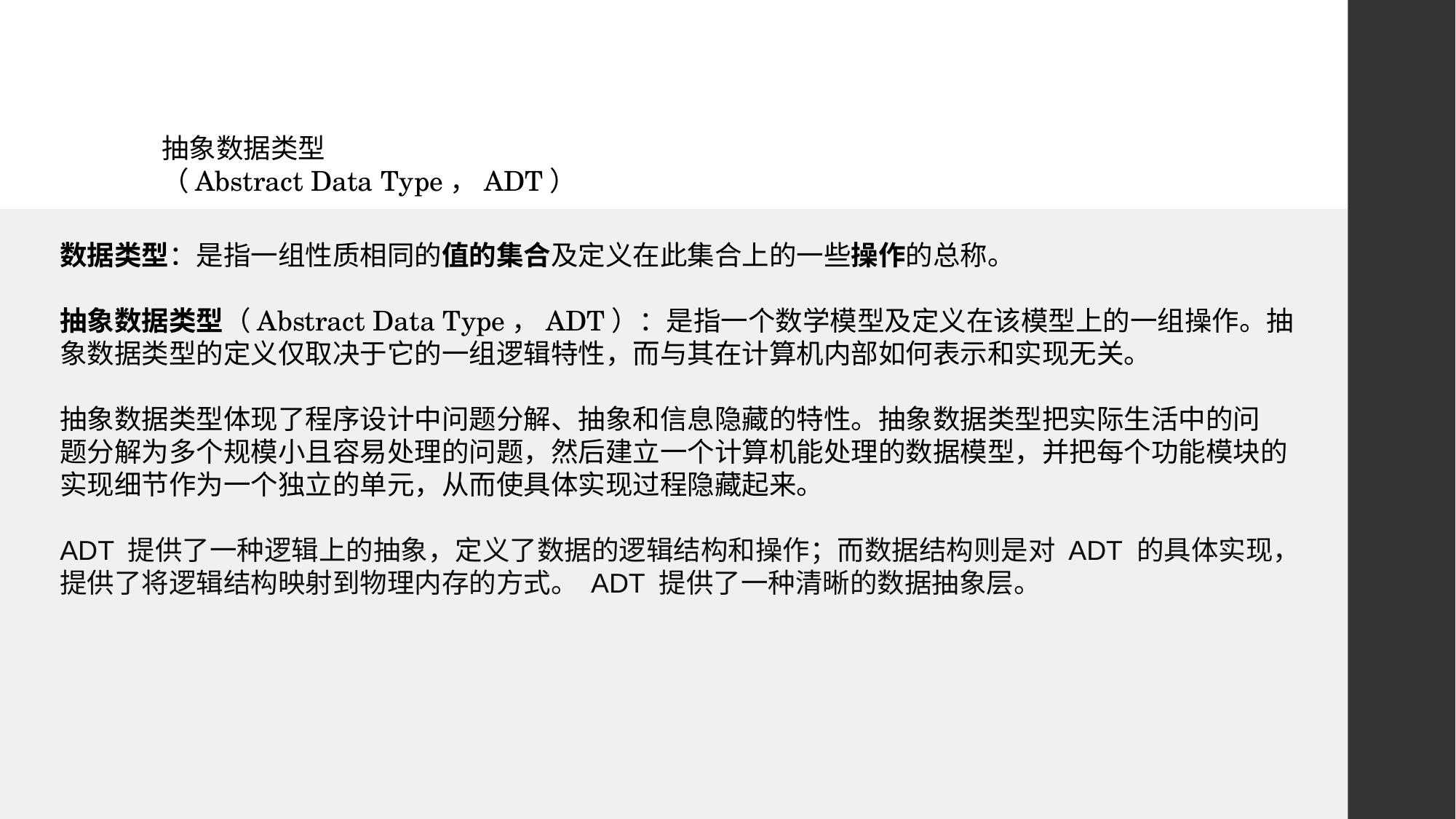

# 抽象数据类型 （Abstract Data Type，ADT）

数据类型：是指一组性质相同的值的集合及定义在此集合上的一些操作的总称。

抽象数据类型（Abstract Data Type，ADT）：是指一个数学模型及定义在该模型上的一组操作。抽象数据类型的定义仅取决于它的一组逻辑特性，而与其在计算机内部如何表示和实现无关。

抽象数据类型体现了程序设计中问题分解、抽象和信息隐藏的特性。抽象数据类型把实际生活中的问
题分解为多个规模小且容易处理的问题，然后建立一个计算机能处理的数据模型，并把每个功能模块的实现细节作为一个独立的单元，从而使具体实现过程隐藏起来。

ADT 提供了一种逻辑上的抽象，定义了数据的逻辑结构和操作；而数据结构则是对 ADT 的具体实现，提供了将逻辑结构映射到物理内存的方式。 ADT 提供了一种清晰的数据抽象层。